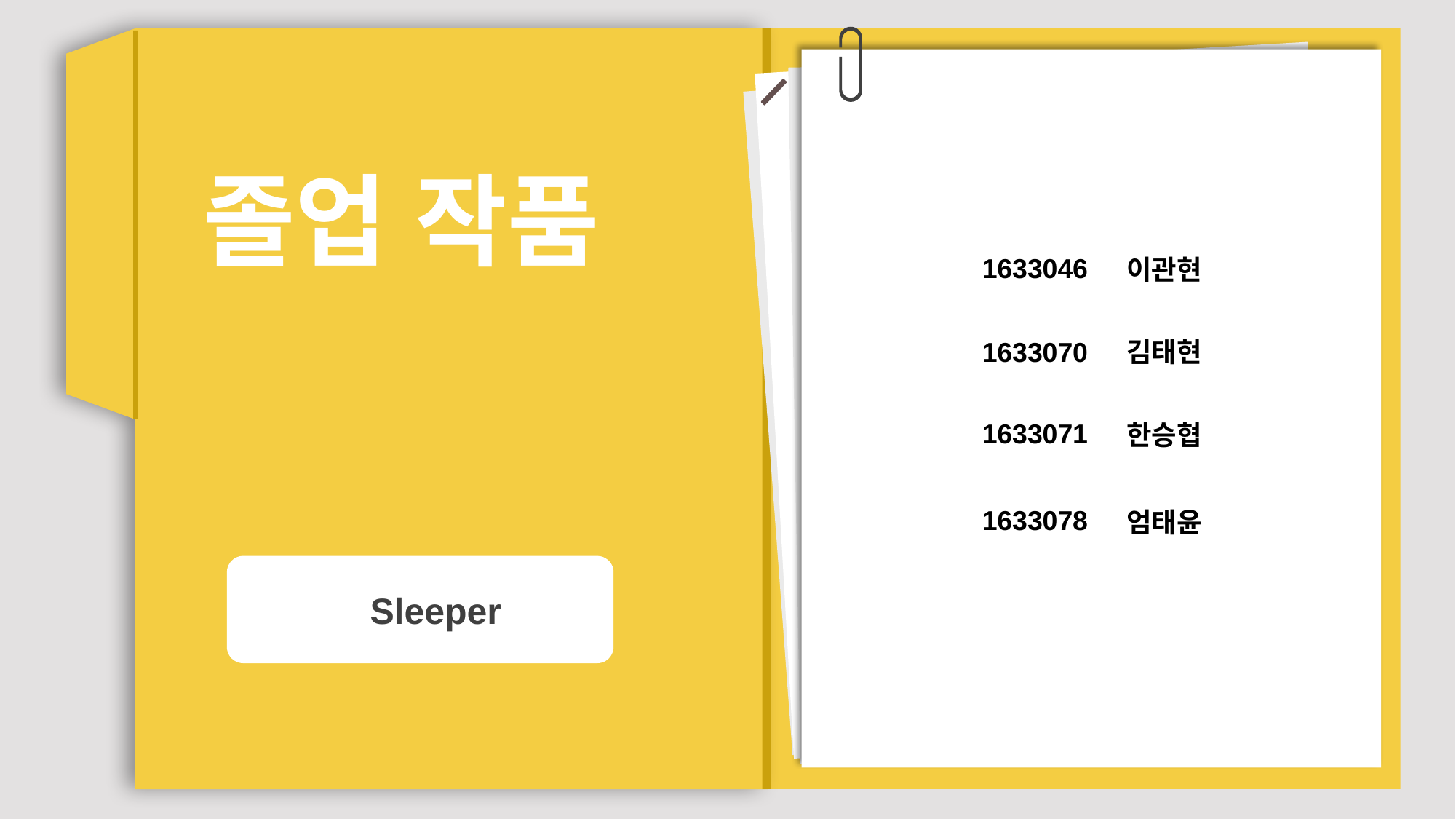

졸업 작품
1633046
이관현
1633070
김태현
1633071
한승협
1633078
엄태윤

Sleeper
수면도우미 (가제)